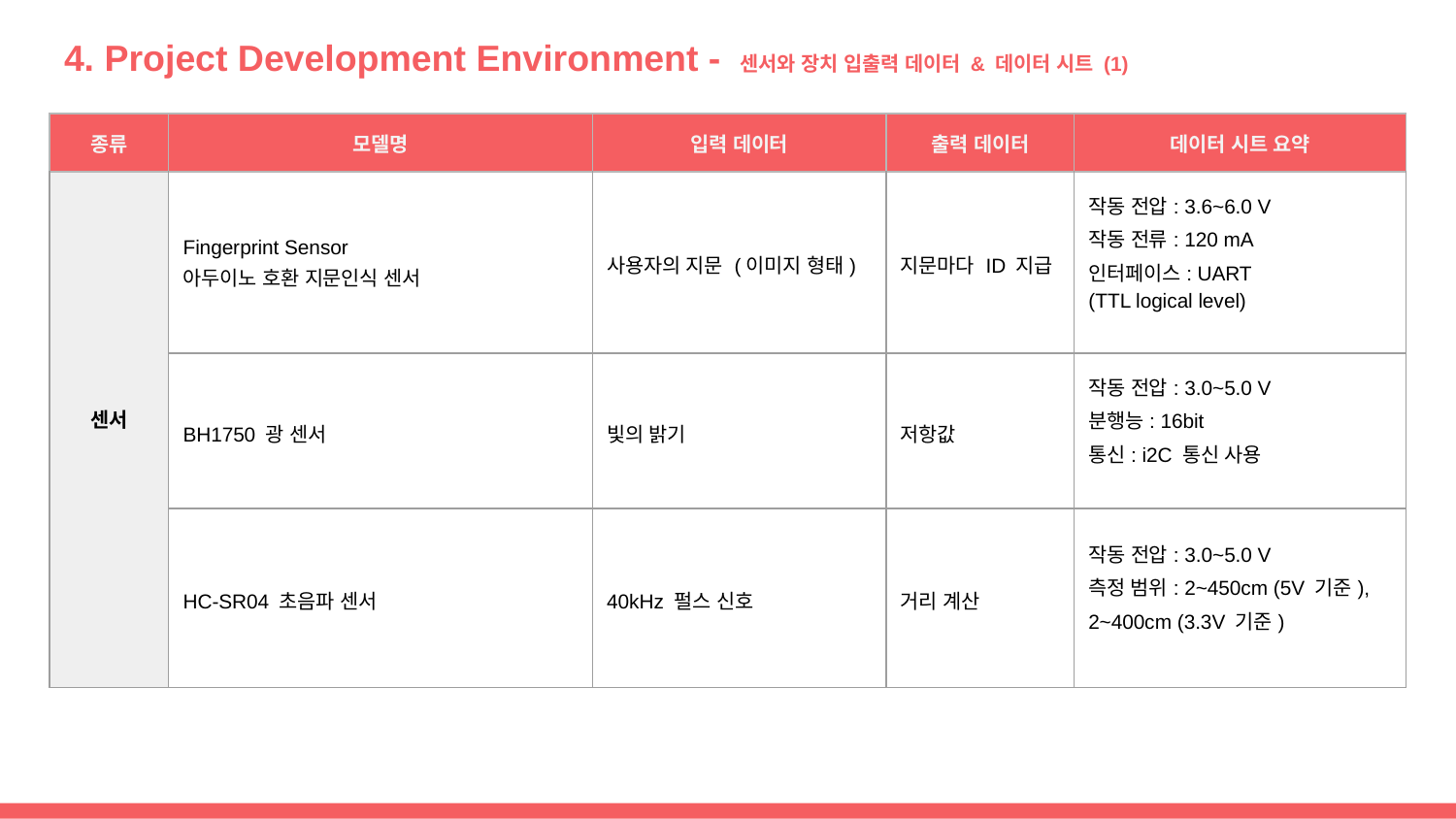

# 4. Project Development Environment - 센서와 장치 입출력 데이터 & 데이터 시트 (1)
| 종류 | 모델명 | 입력 데이터 | 출력 데이터 | 데이터 시트 요약 |
| --- | --- | --- | --- | --- |
| 센서 | Fingerprint Sensor 아두이노 호환 지문인식 센서 | 사용자의 지문 (이미지 형태) | 지문마다 ID 지급 | 작동 전압: 3.6~6.0 V 작동 전류: 120 mA 인터페이스: UART (TTL logical level) |
|  | BH1750 광 센서 | 빛의 밝기 | 저항값 | 작동 전압: 3.0~5.0 V 분행능: 16bit 통신: i2C 통신 사용 |
|  | HC-SR04 초음파 센서 | 40kHz 펄스 신호 | 거리 계산 | 작동 전압: 3.0~5.0 V 측정 범위: 2~450cm (5V 기준), 2~400cm (3.3V 기준) |